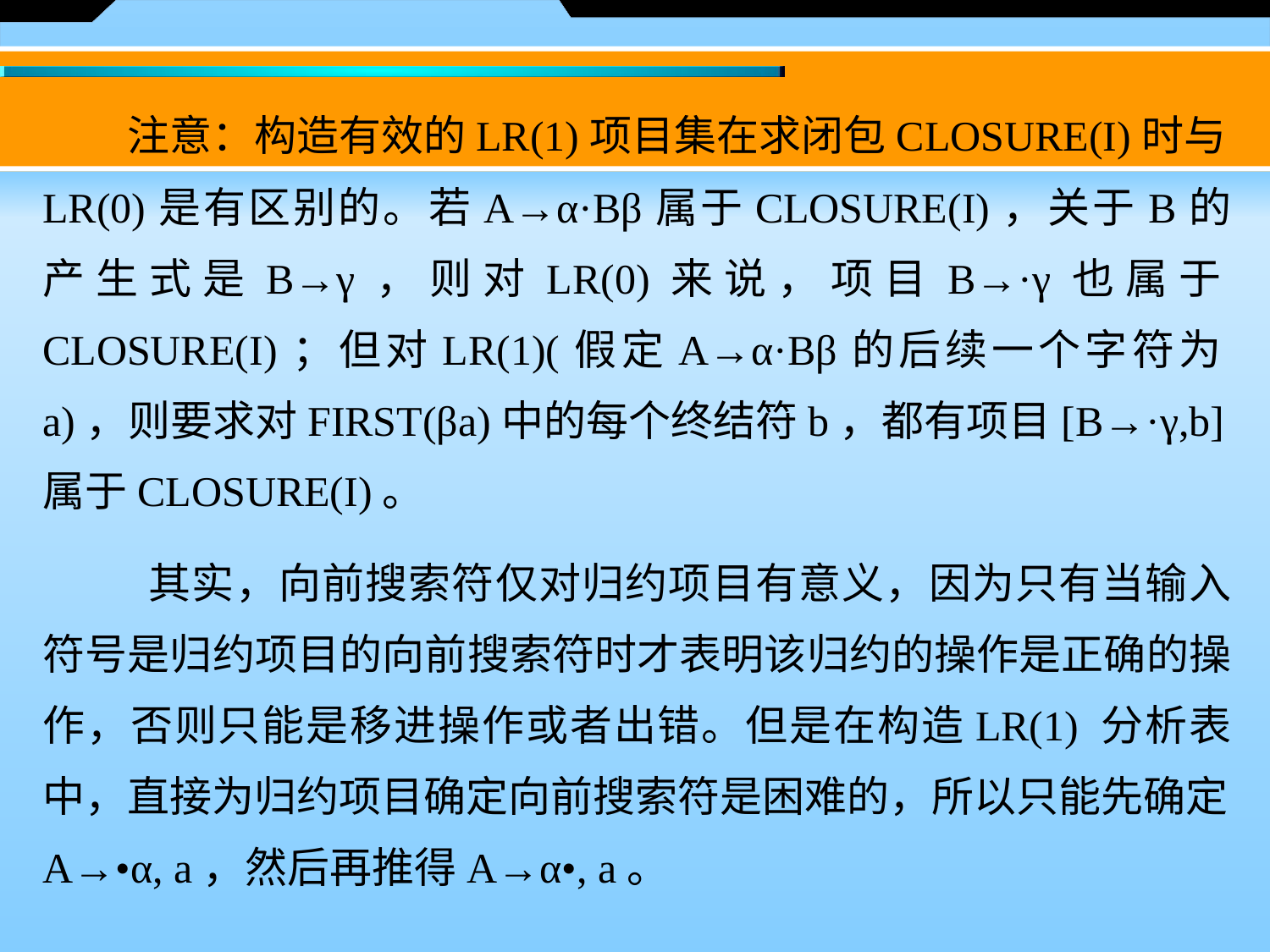

注意：构造有效的LR(1)项目集在求闭包CLOSURE(I)时与LR(0)是有区别的。若A→α·Bβ属于CLOSURE(I)，关于B的产生式是B→γ，则对LR(0)来说，项目B→·γ也属于CLOSURE(I)；但对LR(1)(假定A→α·Bβ的后续一个字符为a)，则要求对FIRST(βa)中的每个终结符b，都有项目[B→·γ,b]属于CLOSURE(I)。
         其实，向前搜索符仅对归约项目有意义，因为只有当输入符号是归约项目的向前搜索符时才表明该归约的操作是正确的操作，否则只能是移进操作或者出错。但是在构造LR(1) 分析表中，直接为归约项目确定向前搜索符是困难的，所以只能先确定A→•α, a，然后再推得A→α•, a。